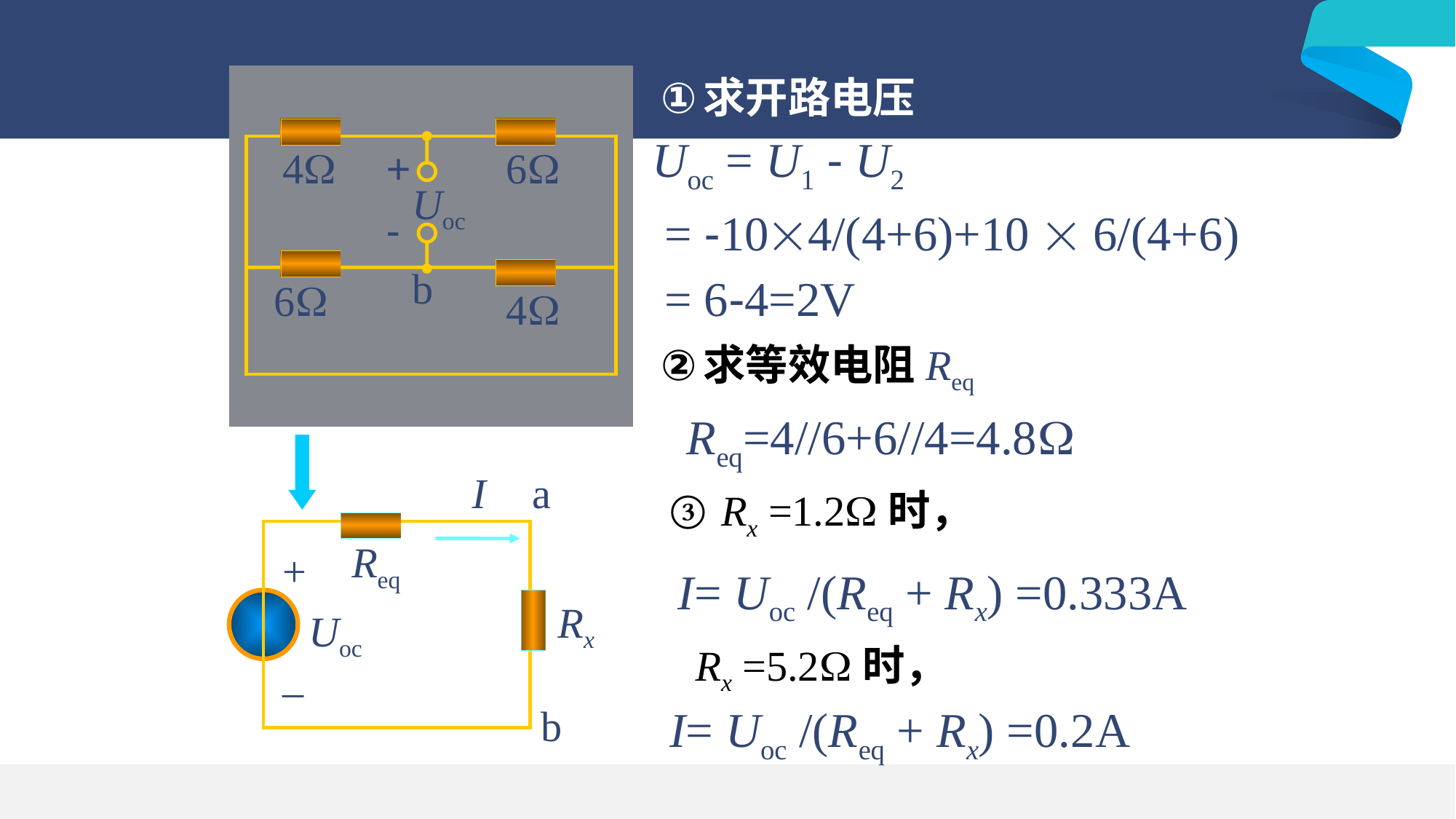

+ U2-
+ U1 -

4Ω
+

6Ω

Uoc
-

b

6Ω
4Ω
求开路电压

4Ω
+

6Ω

Uoc
-

b

6Ω
4Ω
10V
+
–

Uoc = U1 - U2
 = -10×4/(4+6)+10 × 6/(4+6)
 = 6-4=2V
求等效电阻Req
Req=4//6+6//4=4.8Ω

I
a

Req
+

Rx
Uoc
–
b
 Rx =1.2Ω时，
I= Uoc /(Req + Rx) =0.333A
Rx =5.2Ω时，
I= Uoc /(Req + Rx) =0.2A